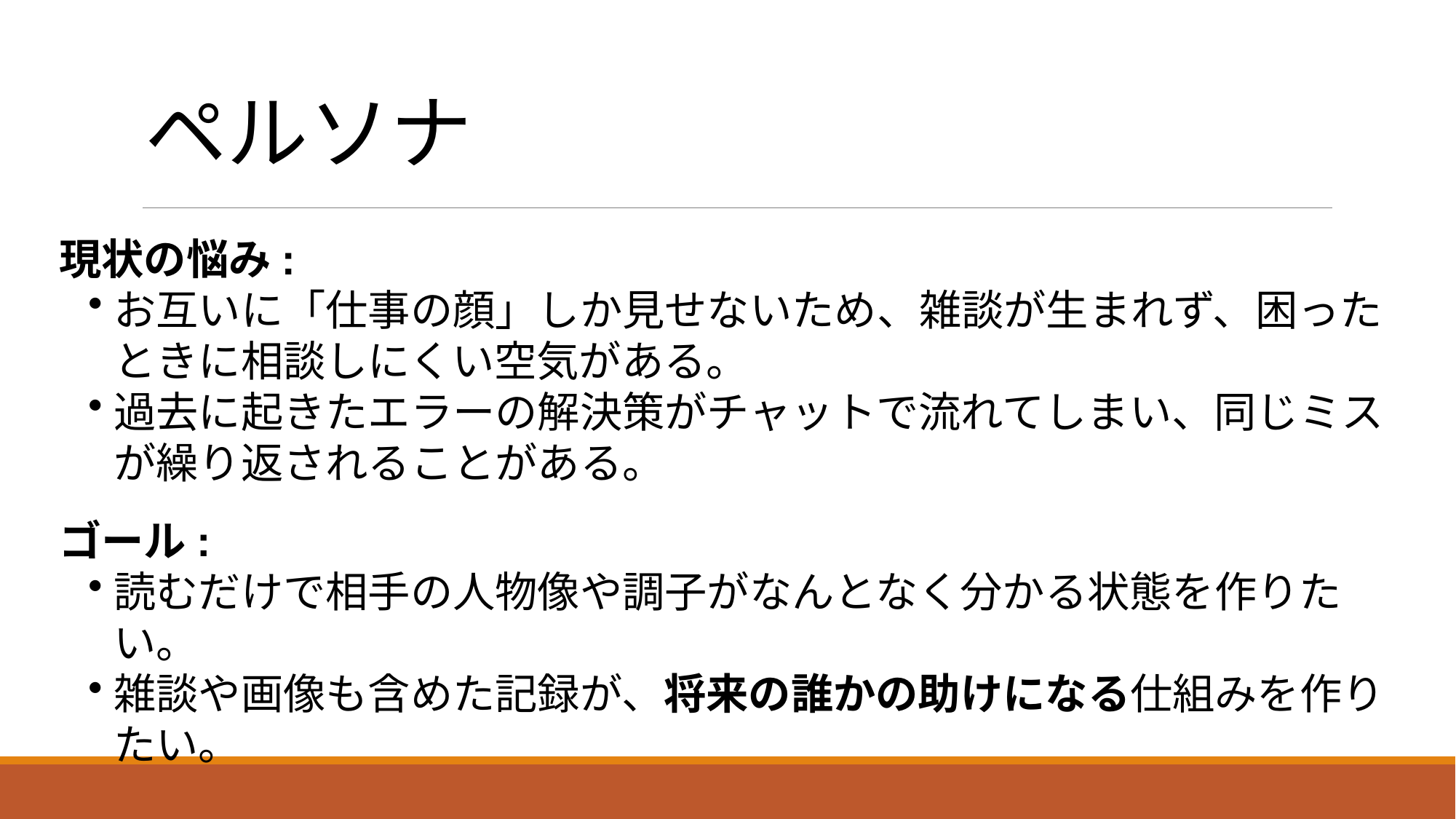

ペルソナ
現状の悩み:
お互いに「仕事の顔」しか見せないため、雑談が生まれず、困ったときに相談しにくい空気がある。
過去に起きたエラーの解決策がチャットで流れてしまい、同じミスが繰り返されることがある。
ゴール:
読むだけで相手の人物像や調子がなんとなく分かる状態を作りたい。
雑談や画像も含めた記録が、将来の誰かの助けになる仕組みを作りたい。